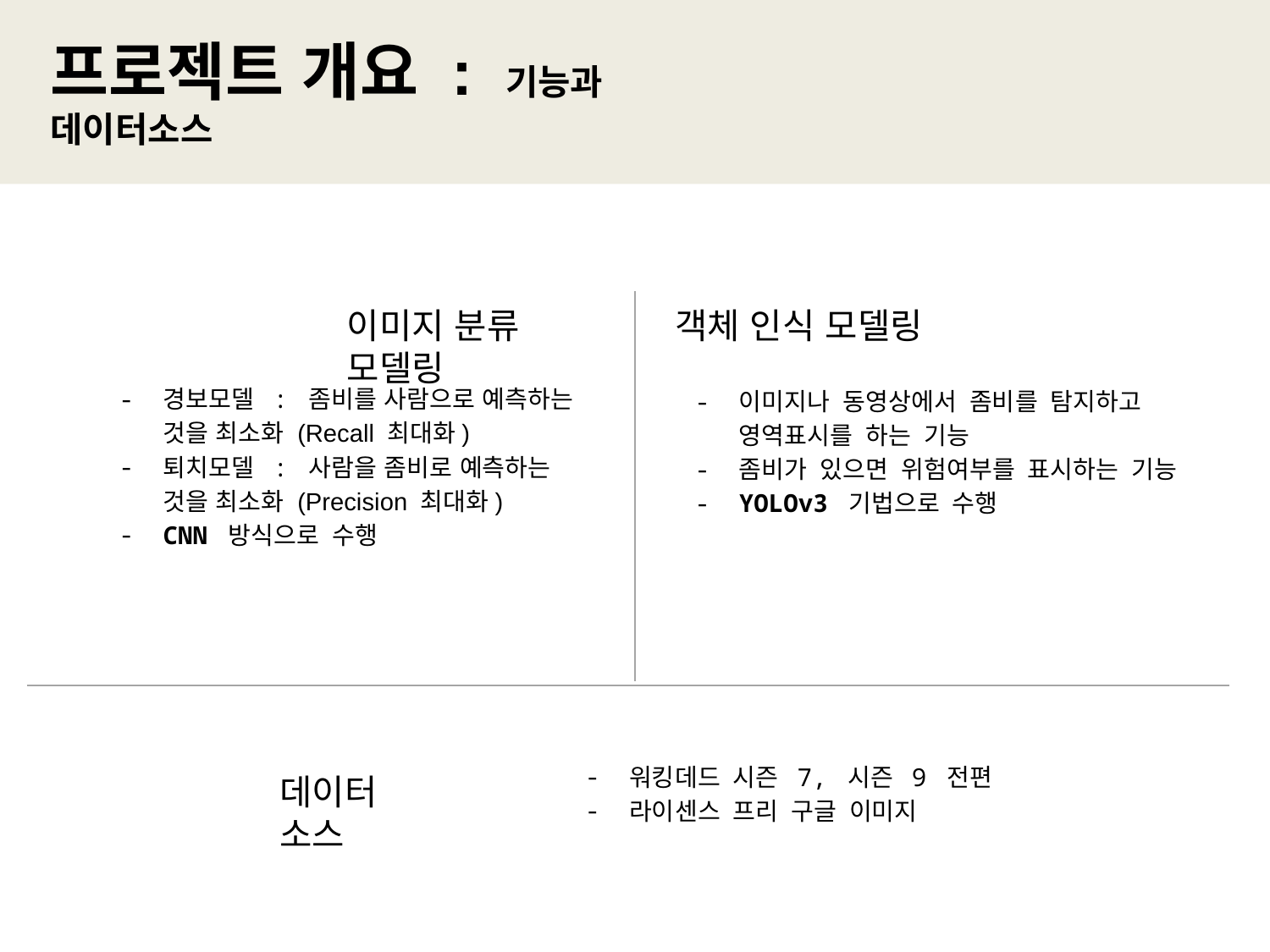

|  |  | Actual |  |
| --- | --- | --- | --- |
|  |  | Zombie | Human |
| Predicted | Zombie | [정답]좀비 예측 | [틀림]좀비 예측 |
|  | Human | [틀림]사람 예측 | [정답]사함 예측 |
프로젝트 개요 : 기능과 데이터소스
이미지 분류 모델링
객체 인식 모델링

경보모델 : 좀비를 사람으로 예측하는 것을 최소화 (Recall 최대화)
퇴치모델 : 사람을 좀비로 예측하는 것을 최소화 (Precision 최대화)
CNN 방식으로 수행
이미지나 동영상에서 좀비를 탐지하고 영역표시를 하는 기능
좀비가 있으면 위험여부를 표시하는 기능
YOLOv3 기법으로 수행
워킹데드 시즌 7, 시즌 9 전편
라이센스 프리 구글 이미지
데이터 소스